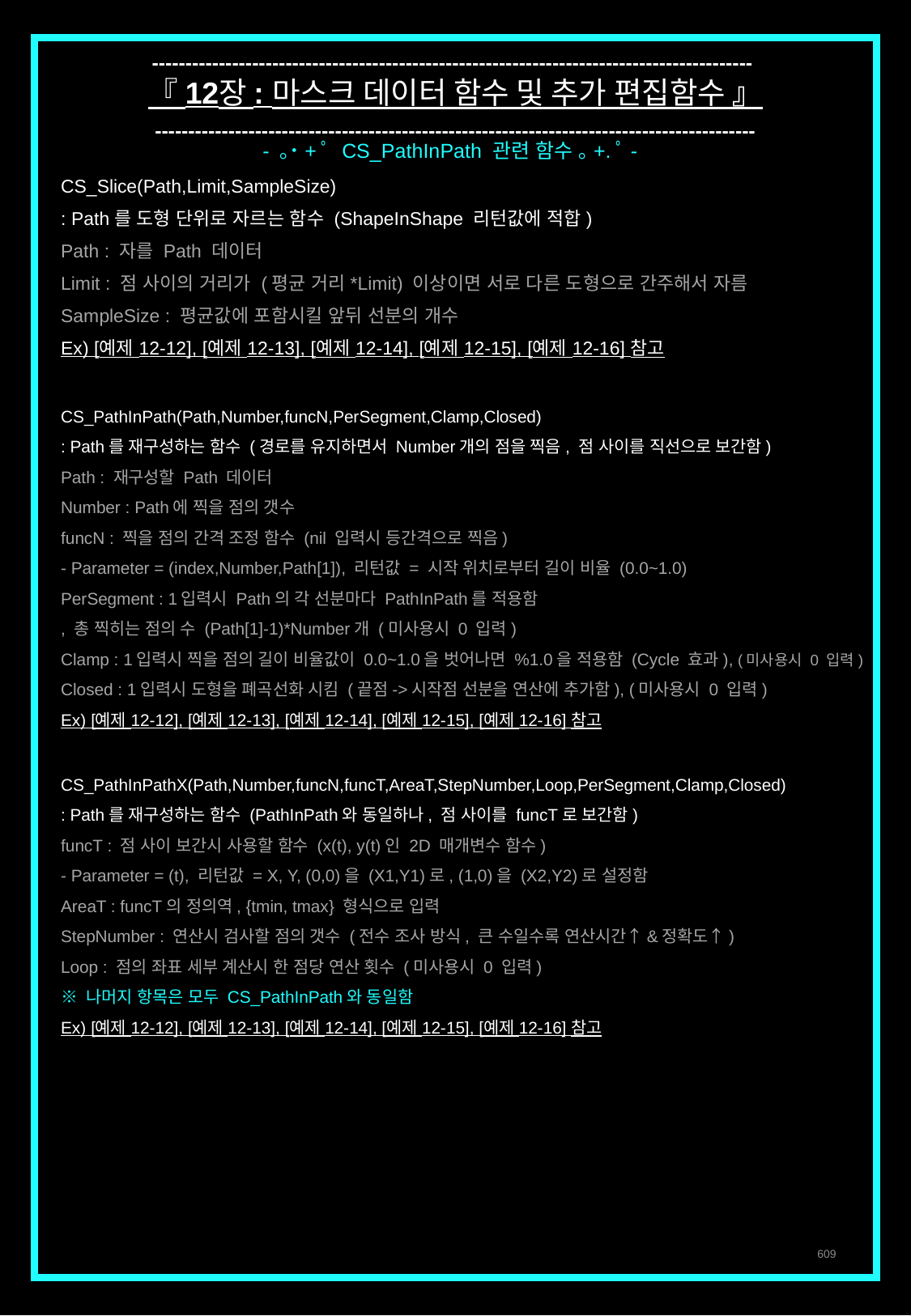

------------------------------------------------------------------------------------------
『 12장 : 마스크 데이터 함수 및 추가 편집함수 』
------------------------------------------------------------------------------------------
- ｡˙+ﾟ CS_PathInPath 관련 함수 ｡+.ﾟ-
CS_Slice(Path,Limit,SampleSize)
: Path를 도형 단위로 자르는 함수 (ShapeInShape 리턴값에 적합)
Path : 자를 Path 데이터
Limit : 점 사이의 거리가 (평균 거리*Limit) 이상이면 서로 다른 도형으로 간주해서 자름
SampleSize : 평균값에 포함시킬 앞뒤 선분의 개수
Ex) [예제 12-12], [예제 12-13], [예제 12-14], [예제 12-15], [예제 12-16] 참고

CS_PathInPath(Path,Number,funcN,PerSegment,Clamp,Closed)
: Path를 재구성하는 함수 (경로를 유지하면서 Number개의 점을 찍음, 점 사이를 직선으로 보간함)
Path : 재구성할 Path 데이터
Number : Path에 찍을 점의 갯수
funcN : 찍을 점의 간격 조정 함수 (nil 입력시 등간격으로 찍음)
- Parameter = (index,Number,Path[1]), 리턴값 = 시작 위치로부터 길이 비율 (0.0~1.0)
PerSegment : 1입력시 Path의 각 선분마다 PathInPath를 적용함
, 총 찍히는 점의 수 (Path[1]-1)*Number개 (미사용시 0 입력)
Clamp : 1입력시 찍을 점의 길이 비율값이 0.0~1.0을 벗어나면 %1.0을 적용함 (Cycle 효과), (미사용시 0 입력)
Closed : 1입력시 도형을 폐곡선화 시킴 (끝점->시작점 선분을 연산에 추가함), (미사용시 0 입력)
Ex) [예제 12-12], [예제 12-13], [예제 12-14], [예제 12-15], [예제 12-16] 참고

CS_PathInPathX(Path,Number,funcN,funcT,AreaT,StepNumber,Loop,PerSegment,Clamp,Closed)
: Path를 재구성하는 함수 (PathInPath와 동일하나, 점 사이를 funcT로 보간함)
funcT : 점 사이 보간시 사용할 함수 (x(t), y(t)인 2D 매개변수 함수)
- Parameter = (t), 리턴값 = X, Y, (0,0)을 (X1,Y1)로, (1,0)을 (X2,Y2)로 설정함
AreaT : funcT의 정의역, {tmin, tmax} 형식으로 입력
StepNumber : 연산시 검사할 점의 갯수 (전수 조사 방식, 큰 수일수록 연산시간↑&정확도↑)
Loop : 점의 좌표 세부 계산시 한 점당 연산 횟수 (미사용시 0 입력)
※ 나머지 항목은 모두 CS_PathInPath와 동일함
Ex) [예제 12-12], [예제 12-13], [예제 12-14], [예제 12-15], [예제 12-16] 참고

609